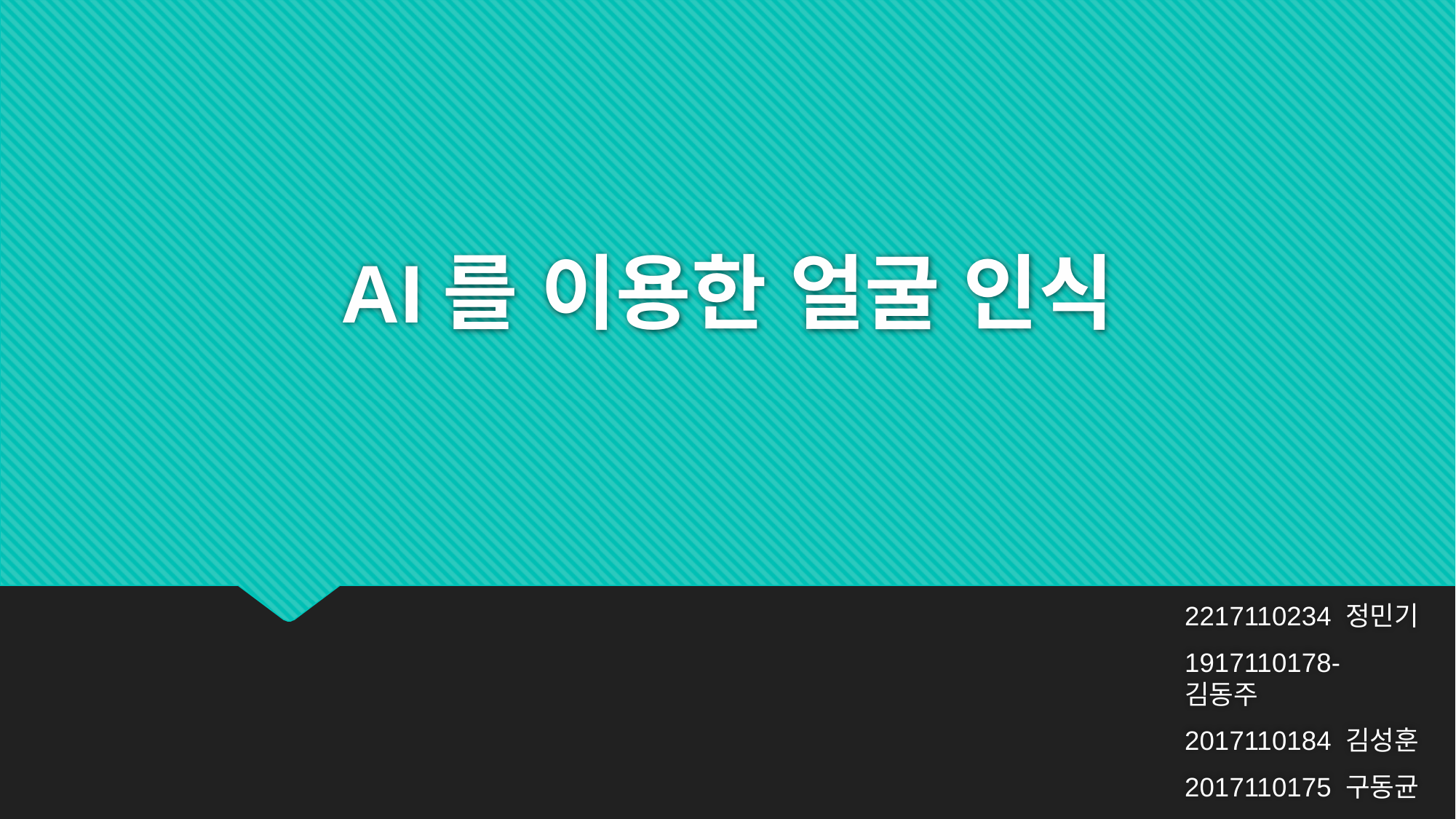

# AI를 이용한 얼굴 인식
2217110234 정민기
1917110178-김동주
2017110184 김성훈
2017110175 구동균